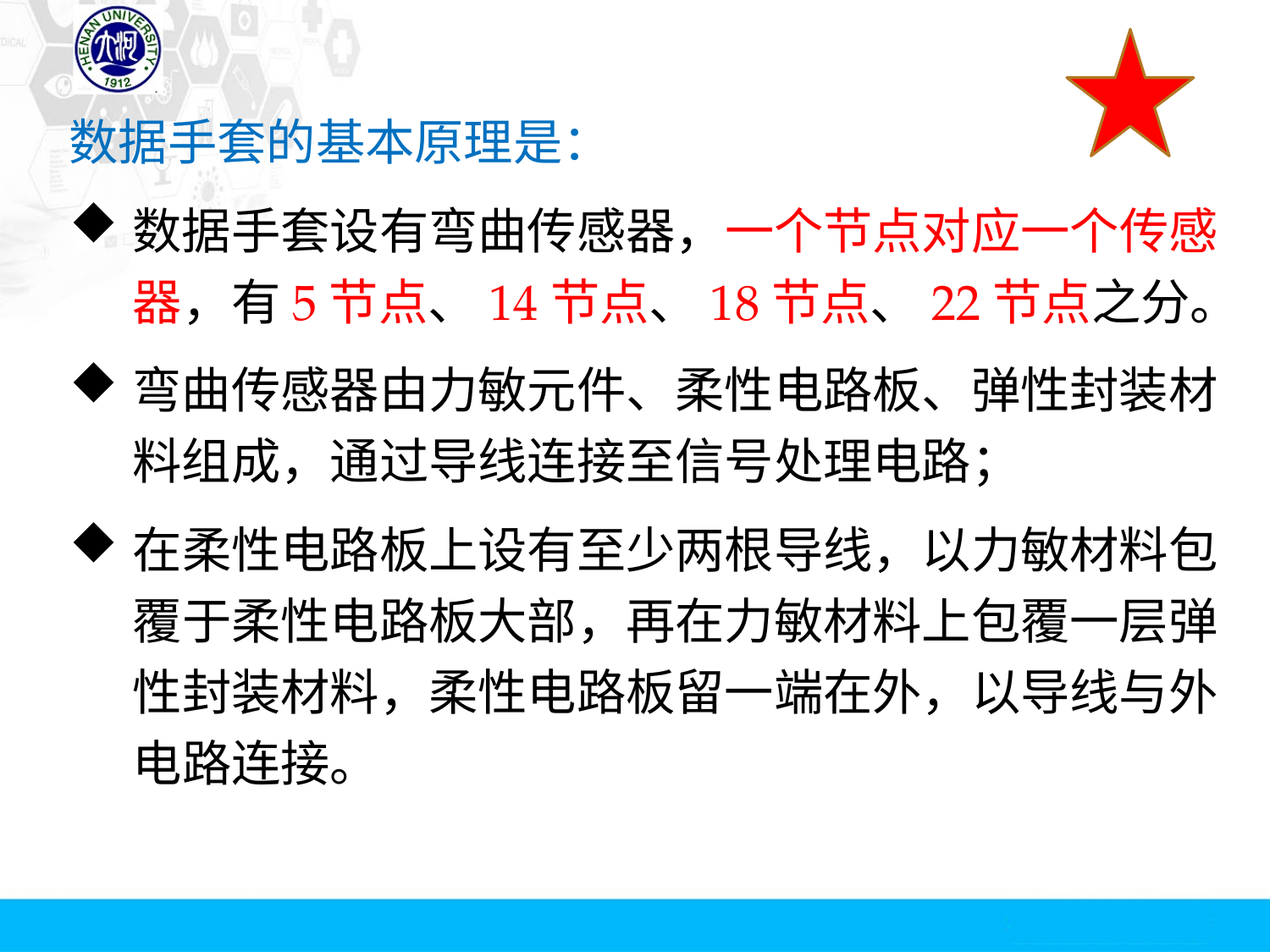

数据手套的基本原理是：
数据手套设有弯曲传感器，一个节点对应一个传感器，有5节点、14节点、18节点、22节点之分。
弯曲传感器由力敏元件、柔性电路板、弹性封装材料组成，通过导线连接至信号处理电路；
在柔性电路板上设有至少两根导线，以力敏材料包覆于柔性电路板大部，再在力敏材料上包覆一层弹性封装材料，柔性电路板留一端在外，以导线与外电路连接。